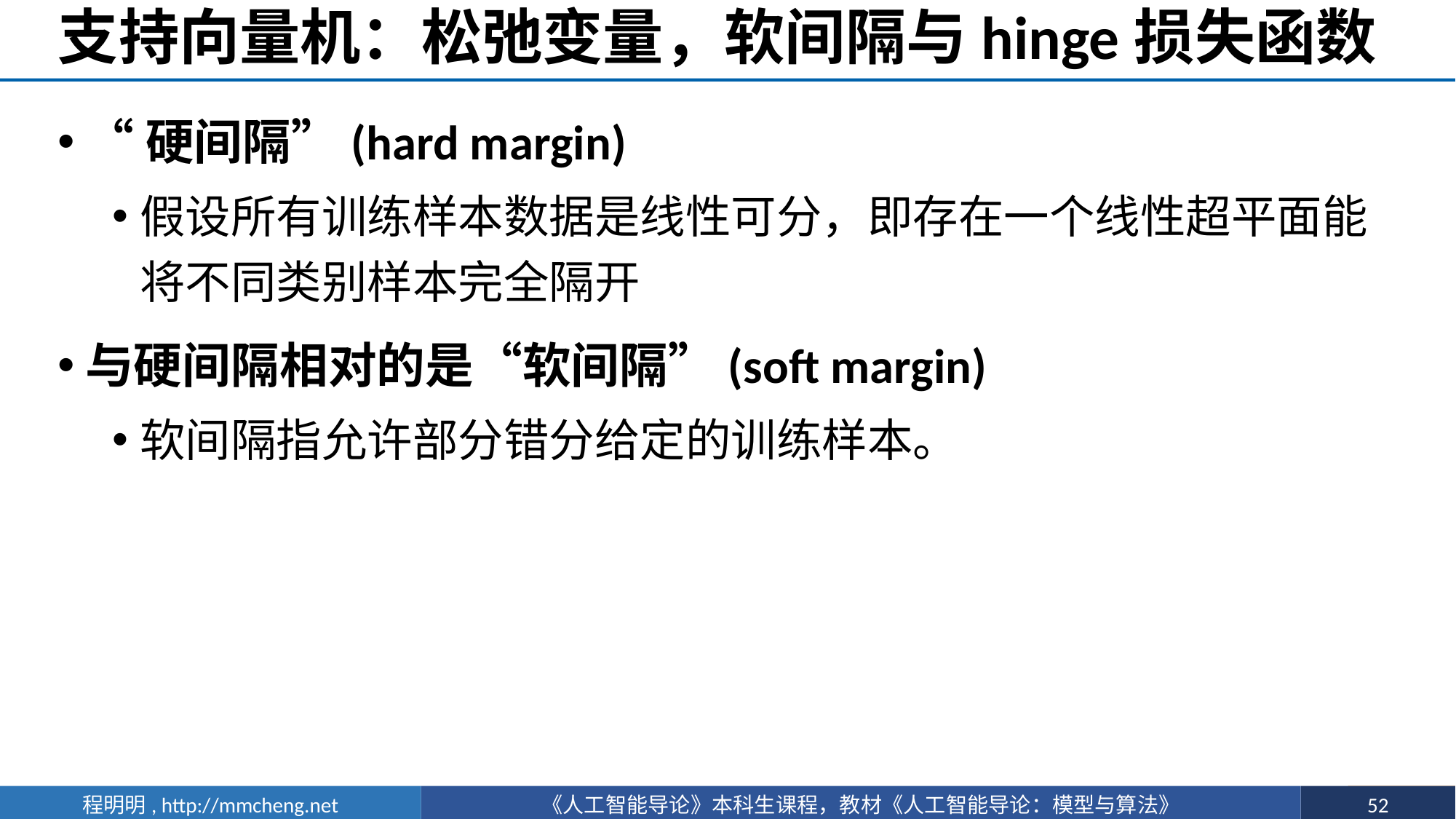

# 支持向量机：松弛变量，软间隔与hinge损失函数
“硬间隔”(hard margin)
假设所有训练样本数据是线性可分，即存在一个线性超平面能将不同类别样本完全隔开
与硬间隔相对的是“软间隔”(soft margin)
软间隔指允许部分错分给定的训练样本。